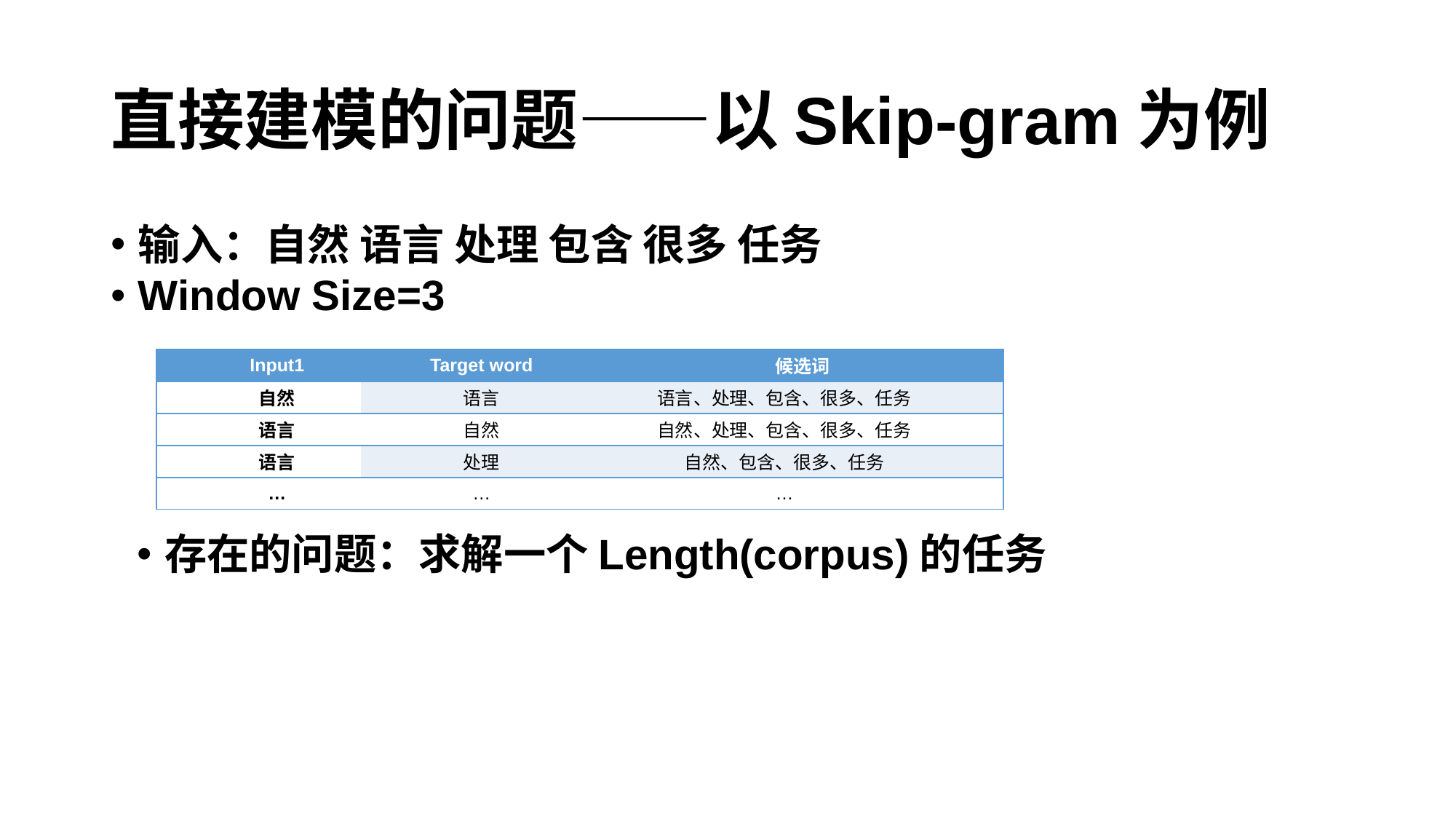

# 直接建模的问题——以Skip-gram为例
输入：自然 语言 处理 包含 很多 任务
Window Size=3
| Input1 | Target word | 候选词 |
| --- | --- | --- |
| 自然 | 语言 | 语言、处理、包含、很多、任务 |
| 语言 | 自然 | 自然、处理、包含、很多、任务 |
| 语言 | 处理 | 自然、包含、很多、任务 |
| … | … | … |
存在的问题：求解一个Length(corpus)的任务